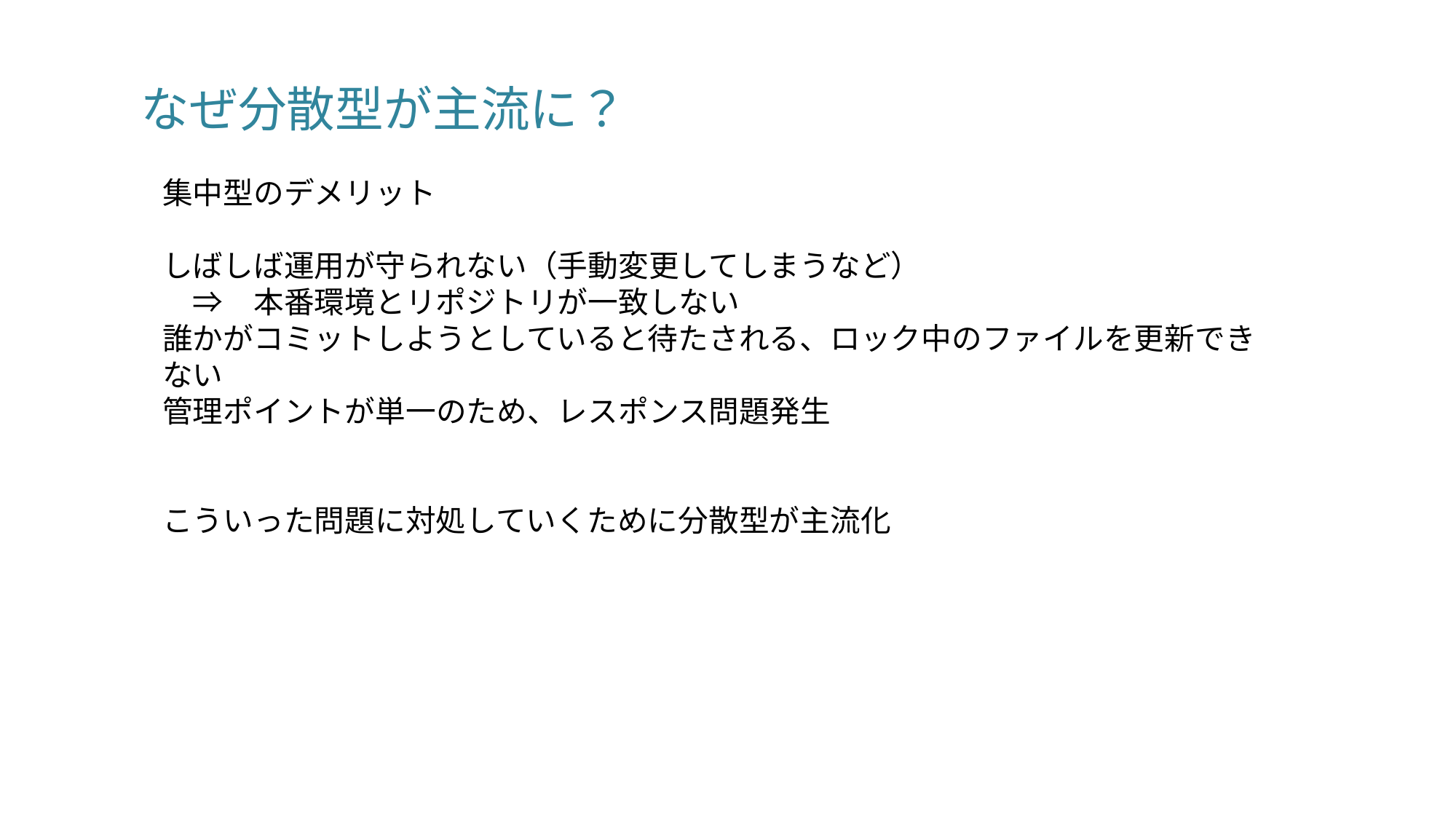

# なぜ分散型が主流に？
集中型のデメリット

しばしば運用が守られない（手動変更してしまうなど）
　⇒　本番環境とリポジトリが一致しない
誰かがコミットしようとしていると待たされる、ロック中のファイルを更新できない
管理ポイントが単一のため、レスポンス問題発生

こういった問題に対処していくために分散型が主流化